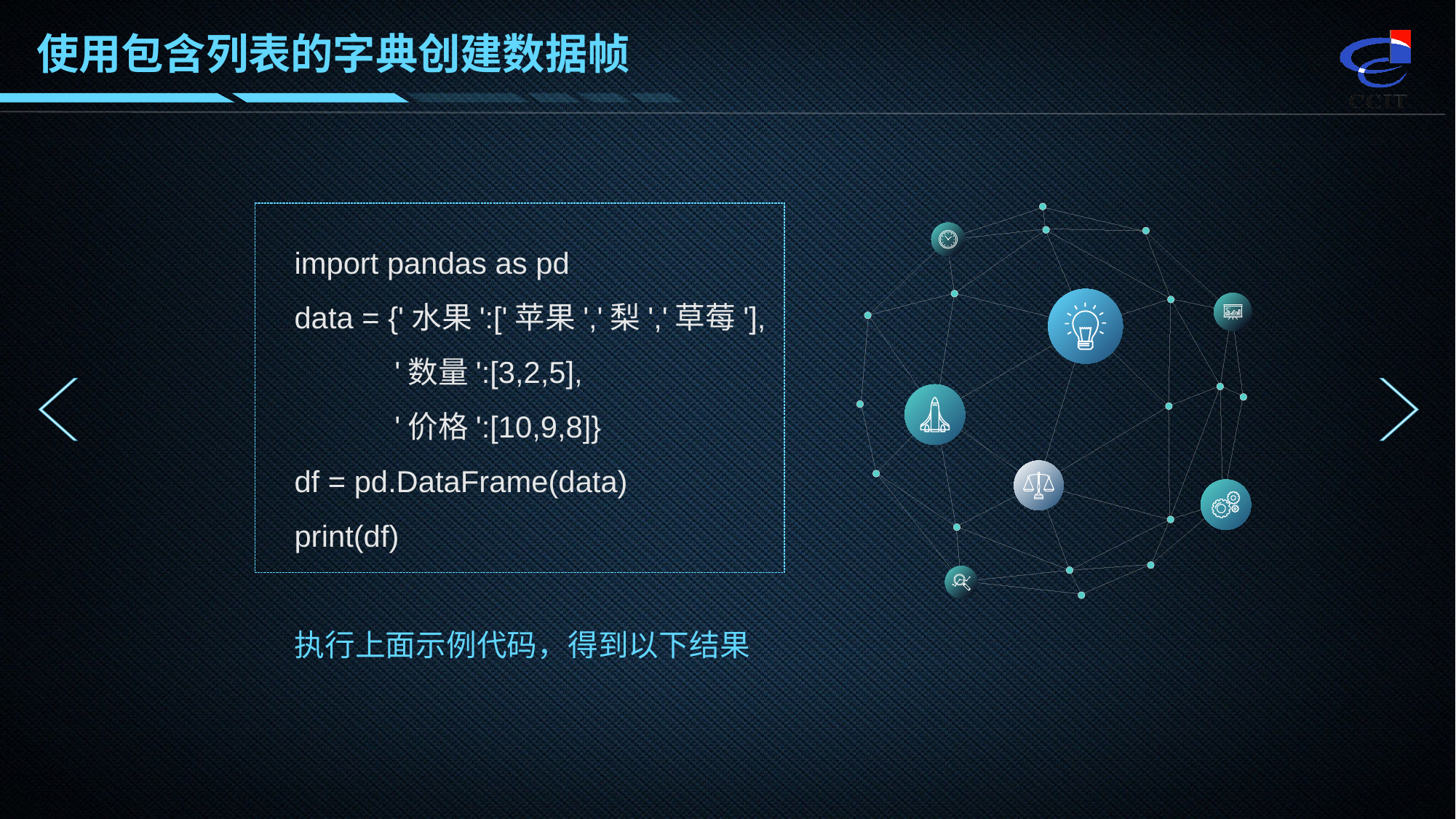

使用包含列表的字典创建数据帧

import pandas as pd
data = {'水果':['苹果','梨','草莓'],
            '数量':[3,2,5],
            '价格':[10,9,8]}
df = pd.DataFrame(data)
print(df)

执行上面示例代码，得到以下结果